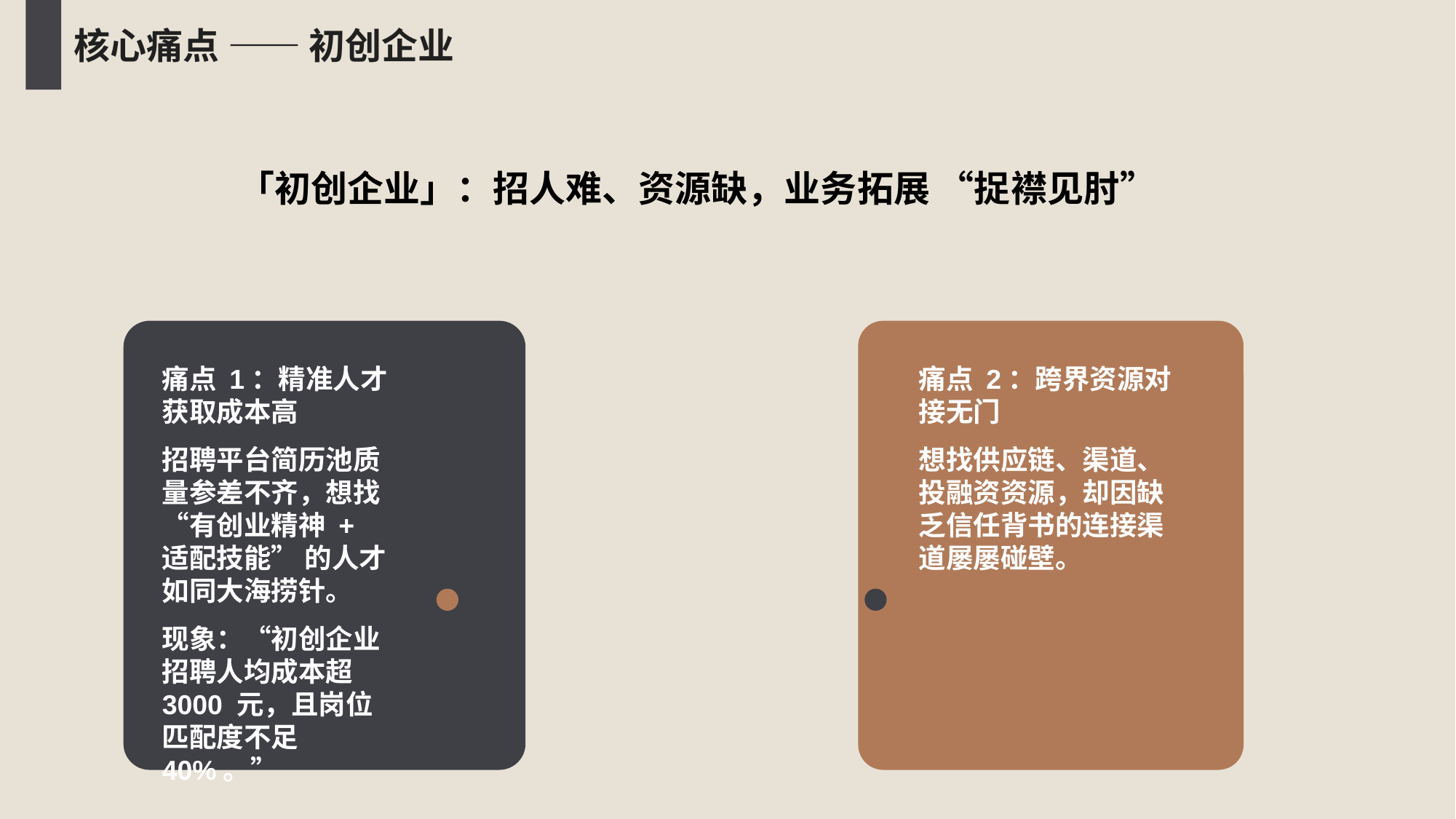

核心痛点 —— 初创企业
「初创企业」：招人难、资源缺，业务拓展 “捉襟见肘”

痛点 2：跨界资源对接无门
想找供应链、渠道、投融资资源，却因缺乏信任背书的连接渠道屡屡碰壁。
痛点 1：精准人才获取成本高
招聘平台简历池质量参差不齐，想找 “有创业精神 + 适配技能” 的人才如同大海捞针。
现象：“初创企业招聘人均成本超 3000 元，且岗位匹配度不足 40%。”